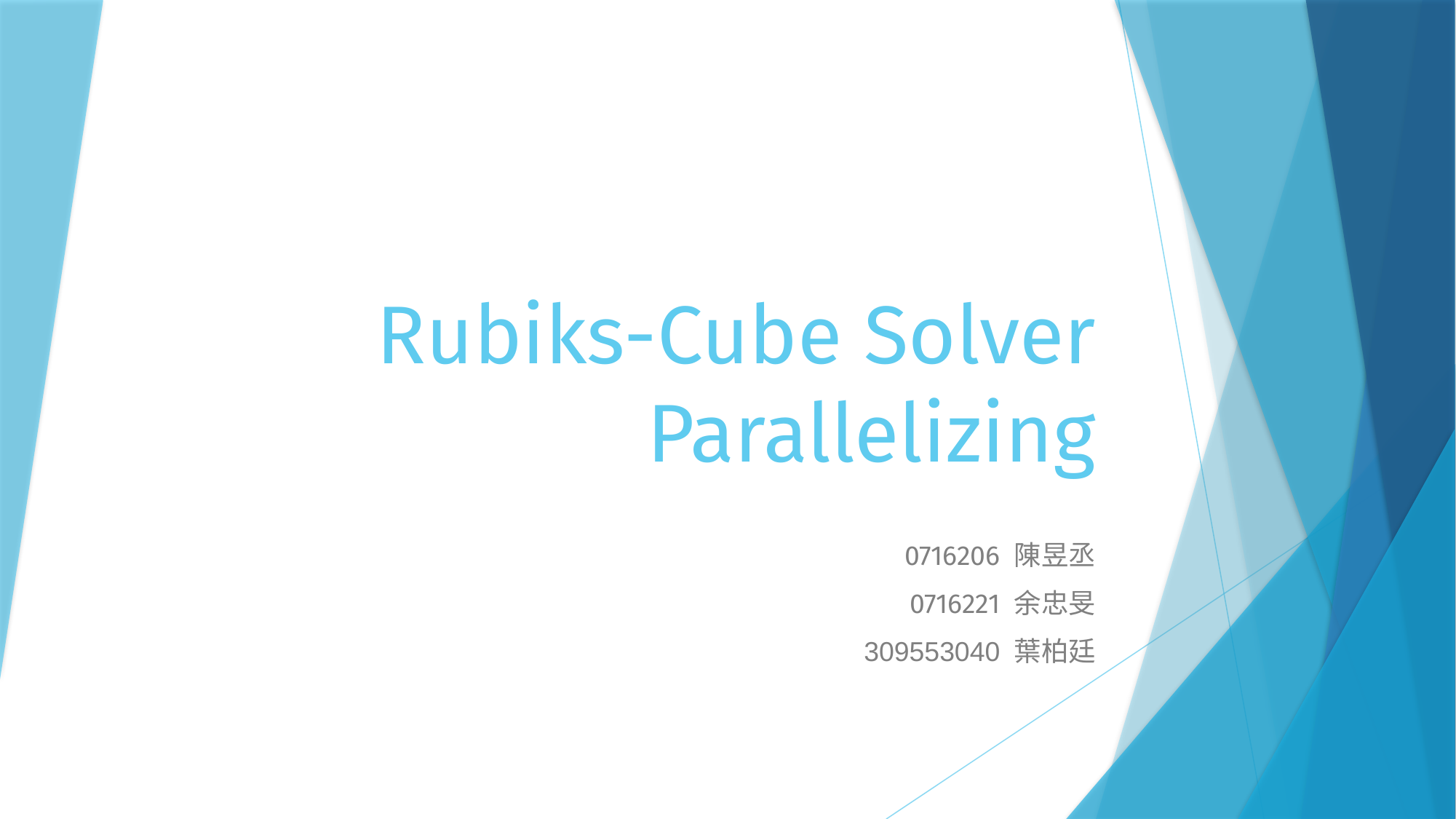

# Rubiks-Cube Solver Parallelizing
0716206 陳昱丞
0716221 余忠旻
 309553040 葉柏廷